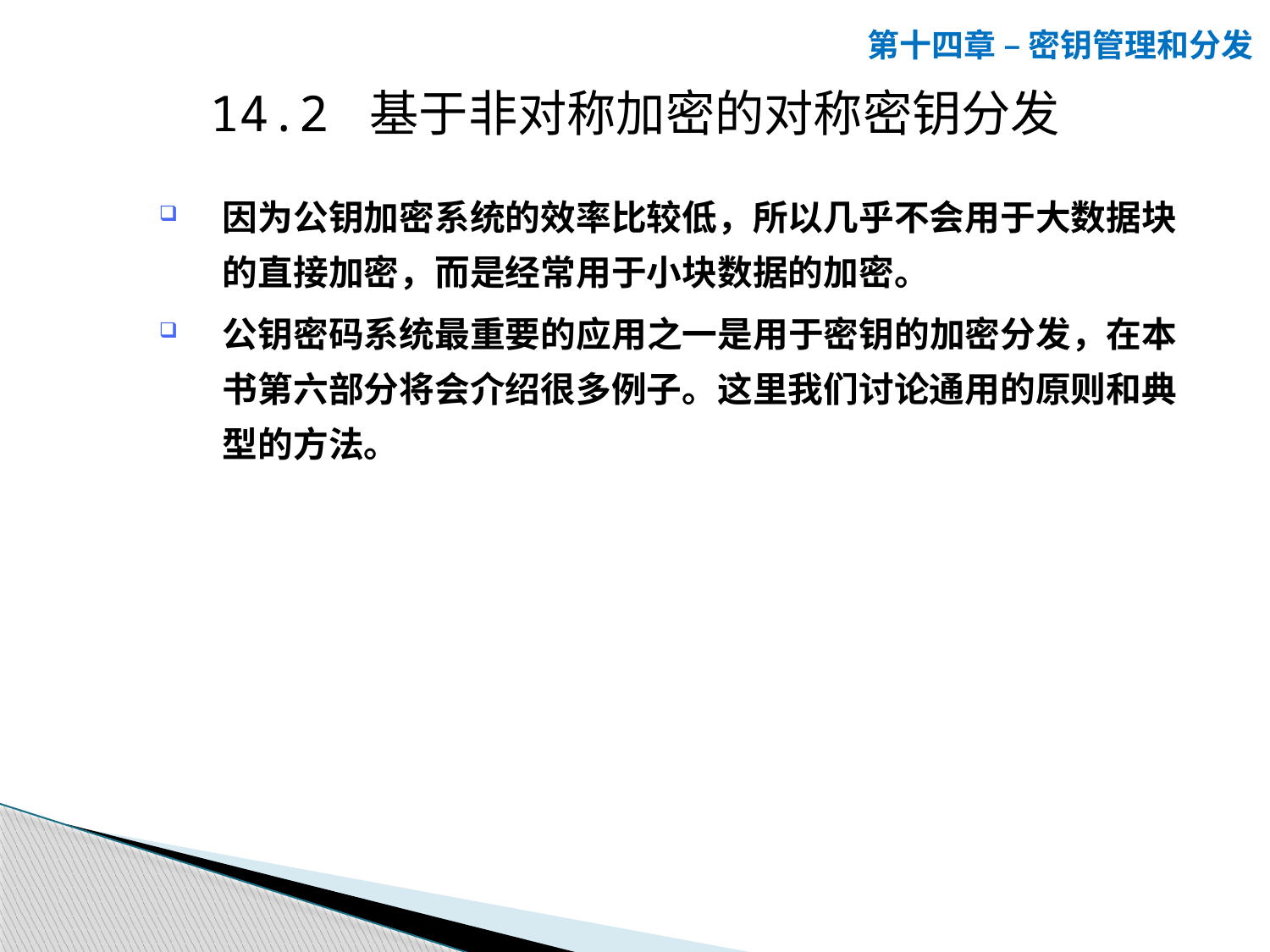

第十四章 – 密钥管理和分发
14.2 基于非对称加密的对称密钥分发
因为公钥加密系统的效率比较低，所以几乎不会用于大数据块的直接加密，而是经常用于小块数据的加密。
公钥密码系统最重要的应用之一是用于密钥的加密分发，在本书第六部分将会介绍很多例子。这里我们讨论通用的原则和典型的方法。